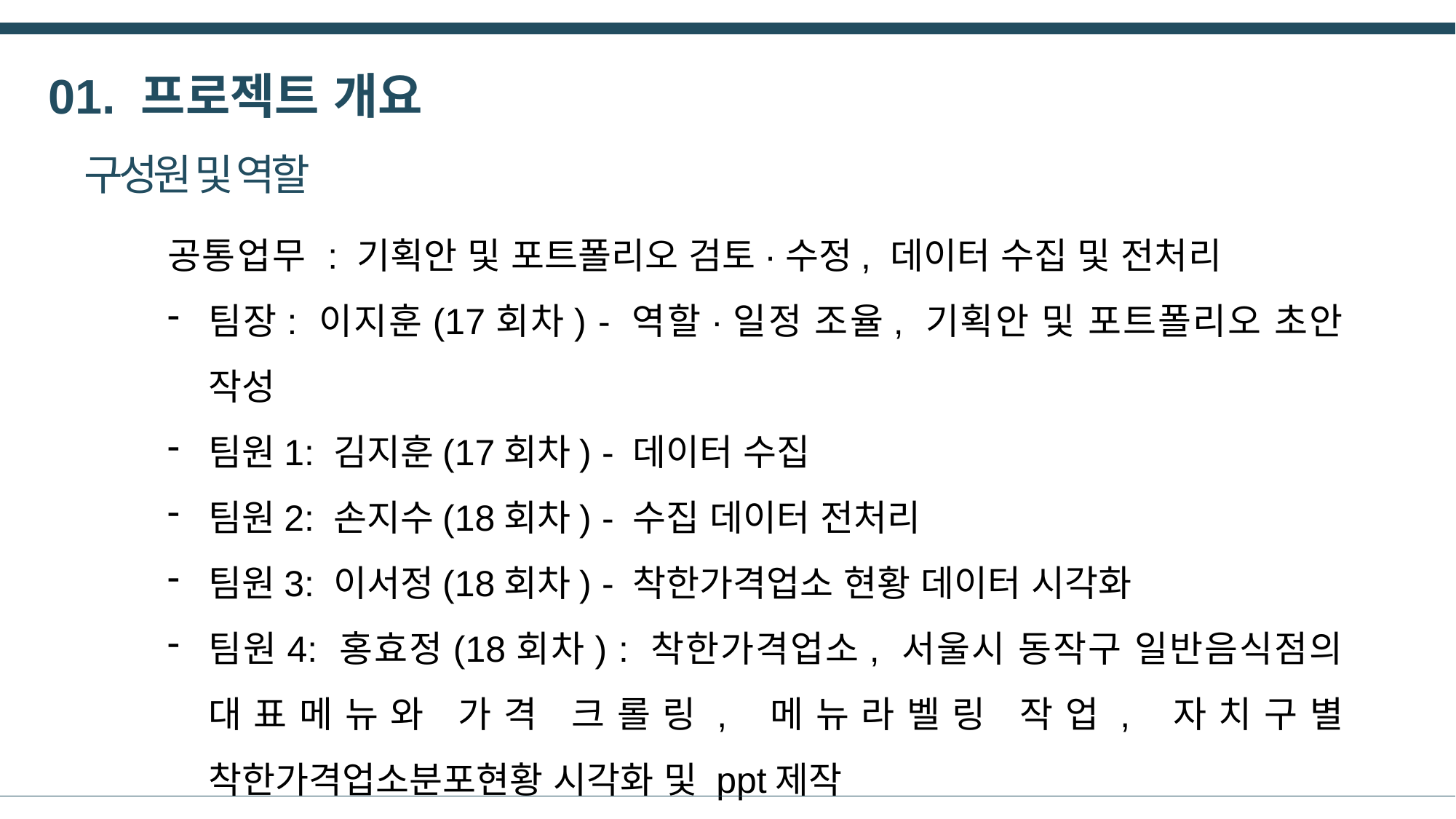

01. 프로젝트 개요
구성원 및 역할
공통업무 : 기획안 및 포트폴리오 검토·수정, 데이터 수집 및 전처리
팀장: 이지훈(17회차) - 역할·일정 조율, 기획안 및 포트폴리오 초안 작성
팀원1: 김지훈(17회차) - 데이터 수집
팀원2: 손지수(18회차) - 수집 데이터 전처리
팀원3: 이서정(18회차) - 착한가격업소 현황 데이터 시각화
팀원4: 홍효정(18회차) : 착한가격업소, 서울시 동작구 일반음식점의 대표메뉴와 가격 크롤링, 메뉴라벨링 작업, 자치구별 착한가격업소분포현황 시각화 및 ppt제작